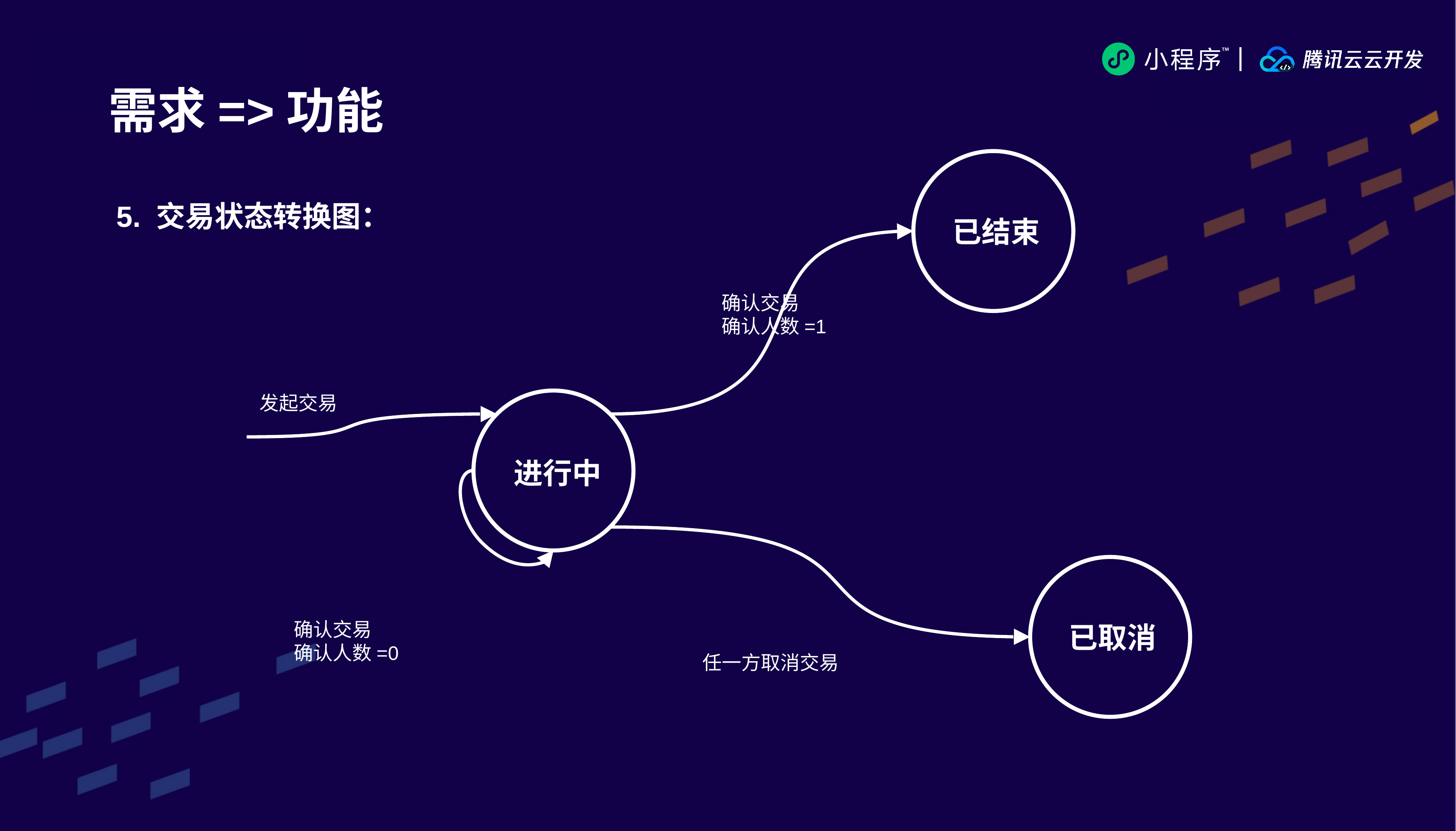

需求=>功能

5. 交易状态转换图：
已结束
确认交易
确认人数=1
发起交易

进行中

确认交易
确认人数=0
已取消
任一方取消交易